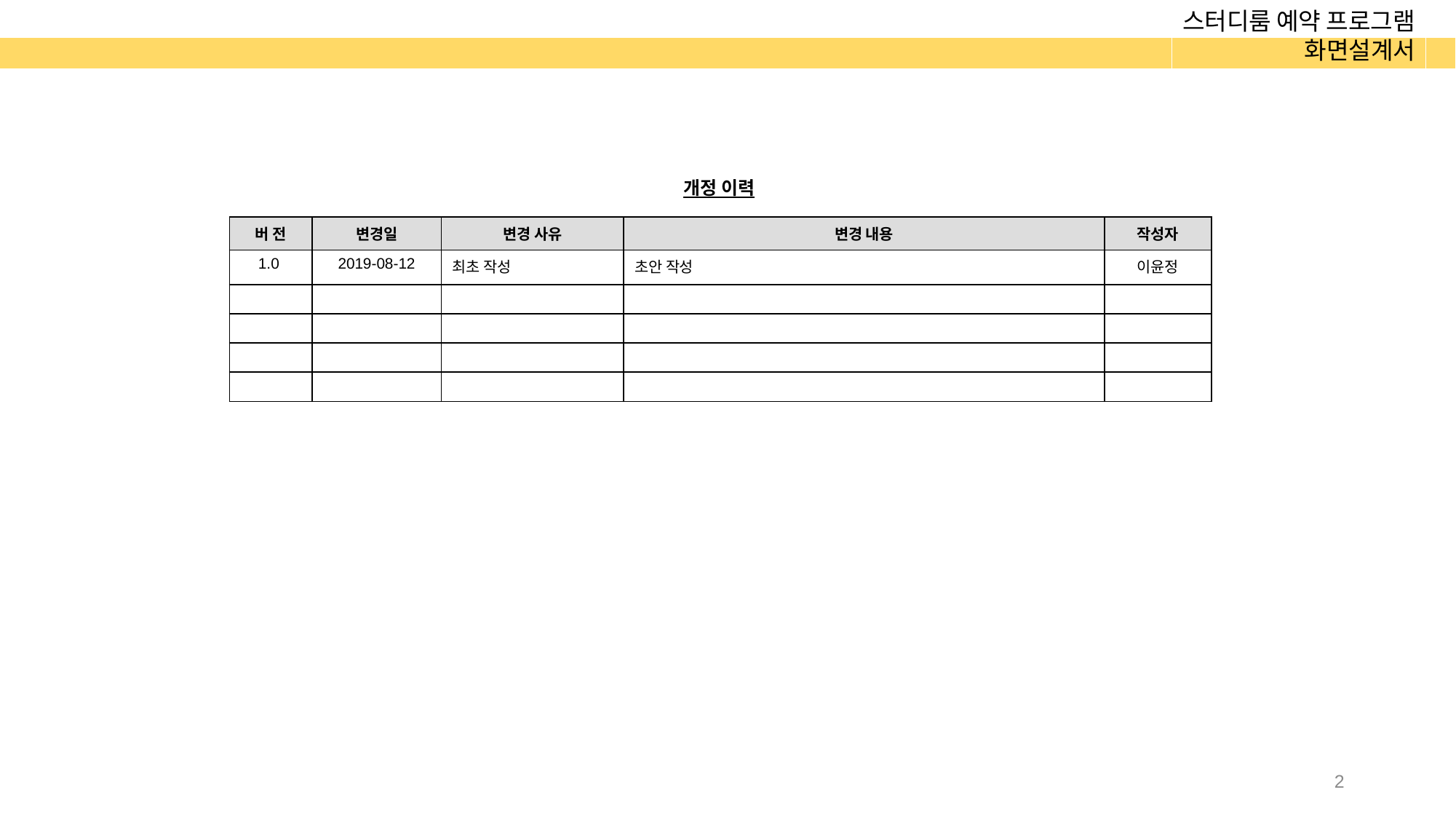

개정 이력
| 버 전 | 변경일 | 변경 사유 | 변경 내용 | 작성자 |
| --- | --- | --- | --- | --- |
| 1.0 | 2019-08-12 | 최초 작성 | 초안 작성 | 이윤정 |
|  |  |  |  |  |
|  |  |  |  |  |
|  |  |  |  |  |
|  |  |  |  |  |
2